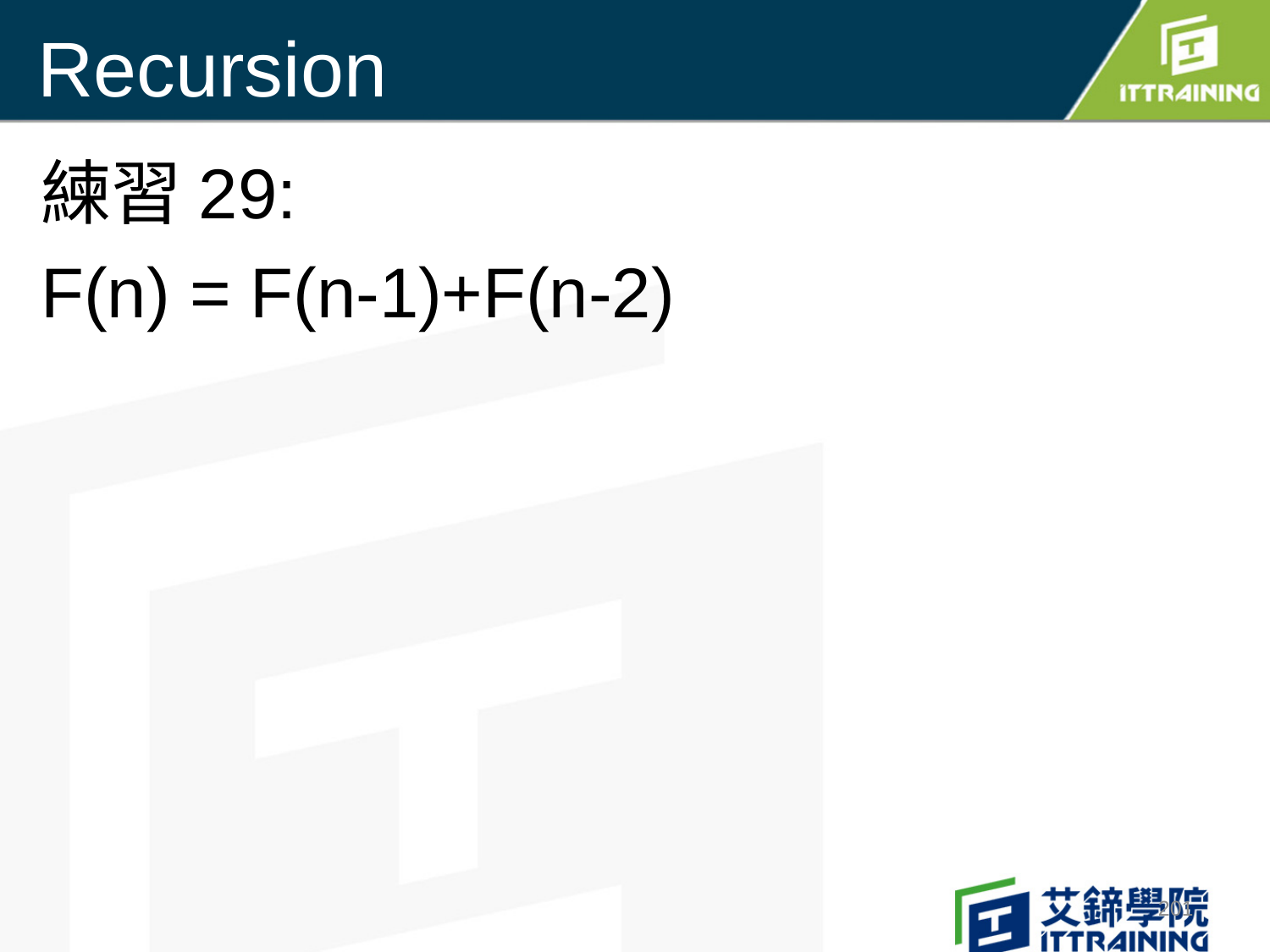

# Recursion
練習29:
F(n) = F(n-1)+F(n-2)
201